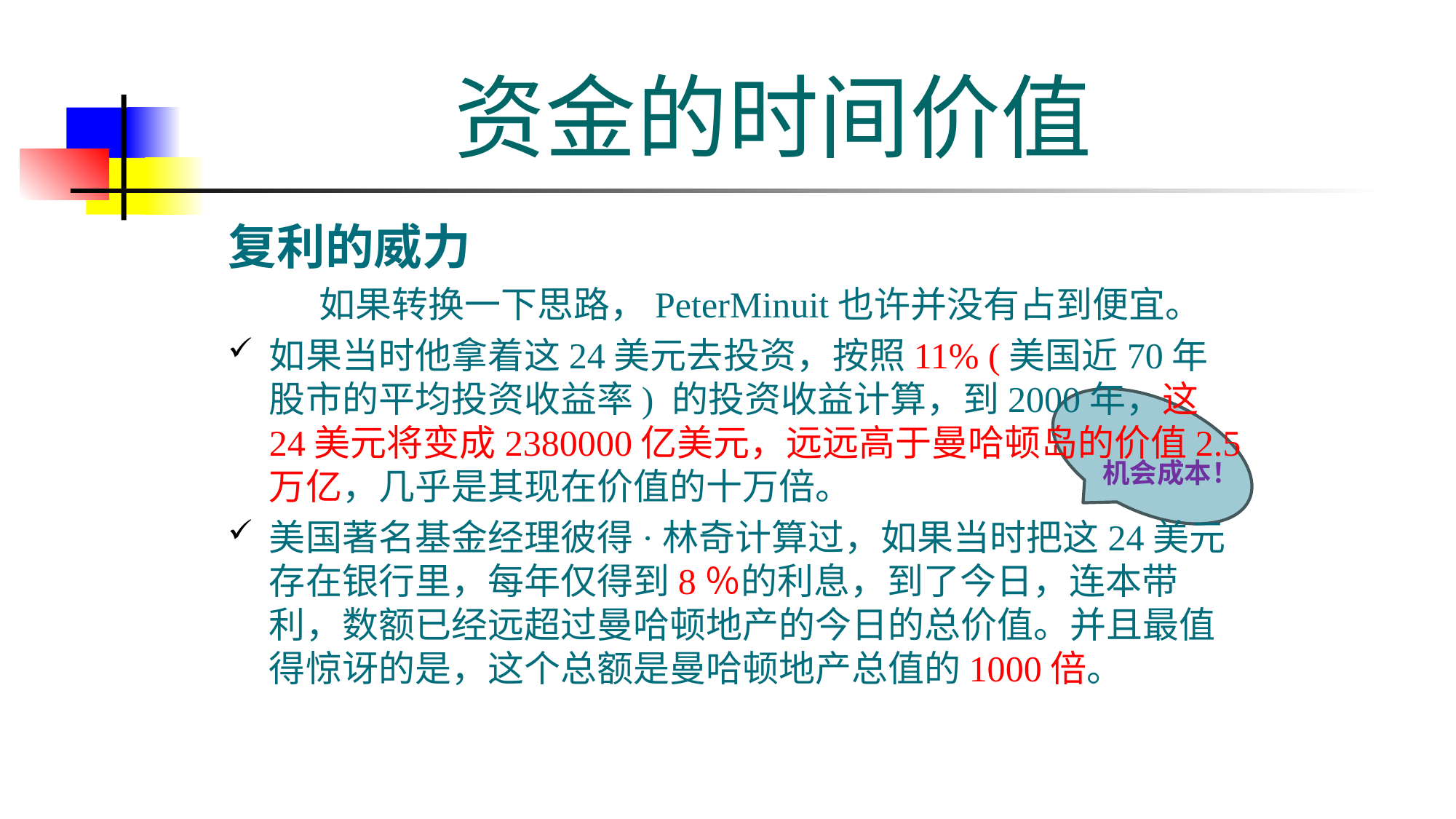

# 资金的时间价值
复利的威力
          如果转换一下思路，PeterMinuit也许并没有占到便宜。
如果当时他拿着这24美元去投资，按照11% (美国近70年股市的平均投资收益率) 的投资收益计算，到2000年，这24美元将变成2380000亿美元，远远高于曼哈顿岛的价值2.5万亿，几乎是其现在价值的十万倍。
美国著名基金经理彼得·林奇计算过，如果当时把这24美元存在银行里，每年仅得到8％的利息，到了今日，连本带利，数额已经远超过曼哈顿地产的今日的总价值。并且最值得惊讶的是，这个总额是曼哈顿地产总值的1000倍。

机会成本！